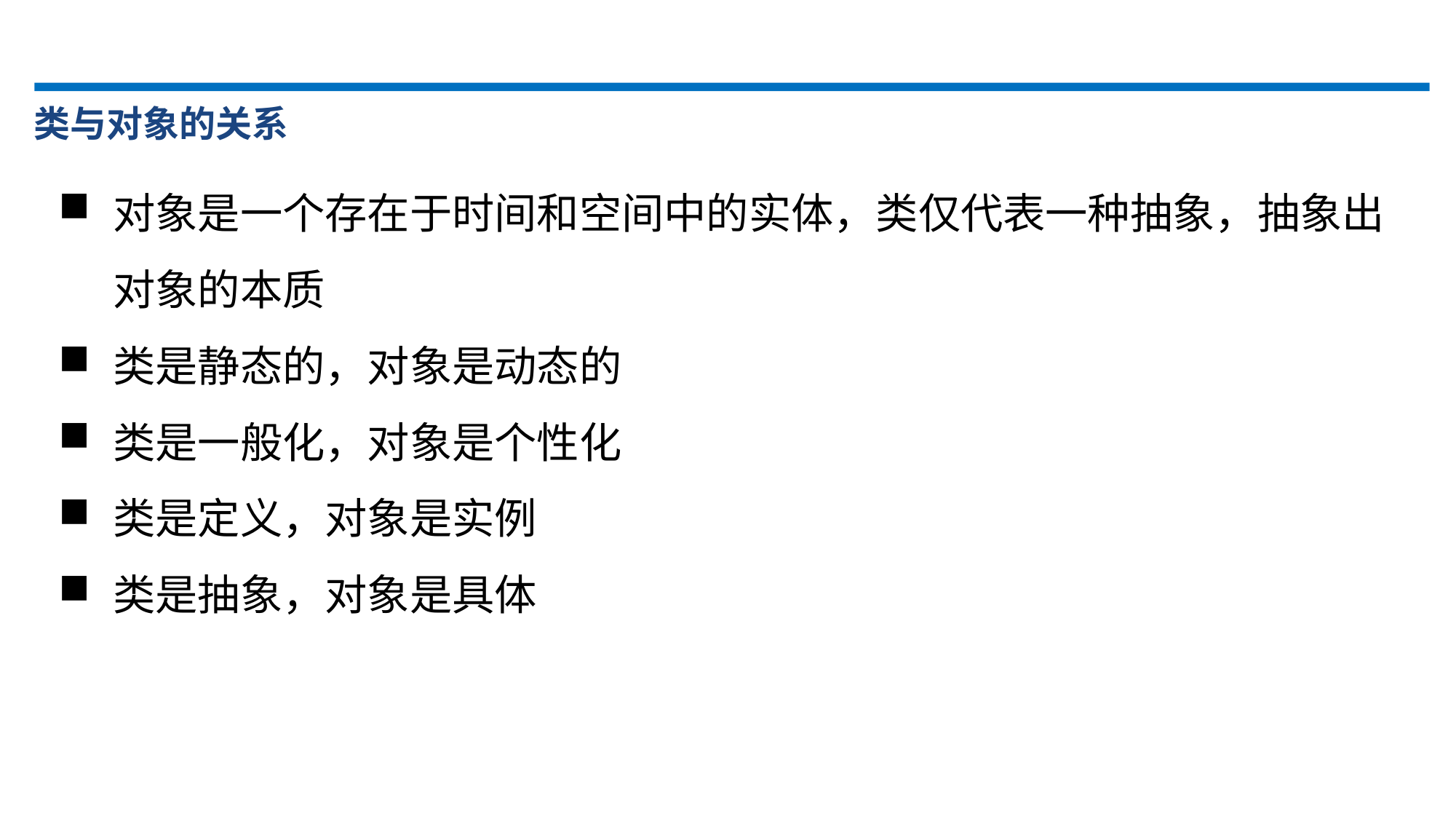

类与对象的关系
对象是一个存在于时间和空间中的实体，类仅代表一种抽象，抽象出对象的本质
类是静态的，对象是动态的
类是一般化，对象是个性化
类是定义，对象是实例
类是抽象，对象是具体